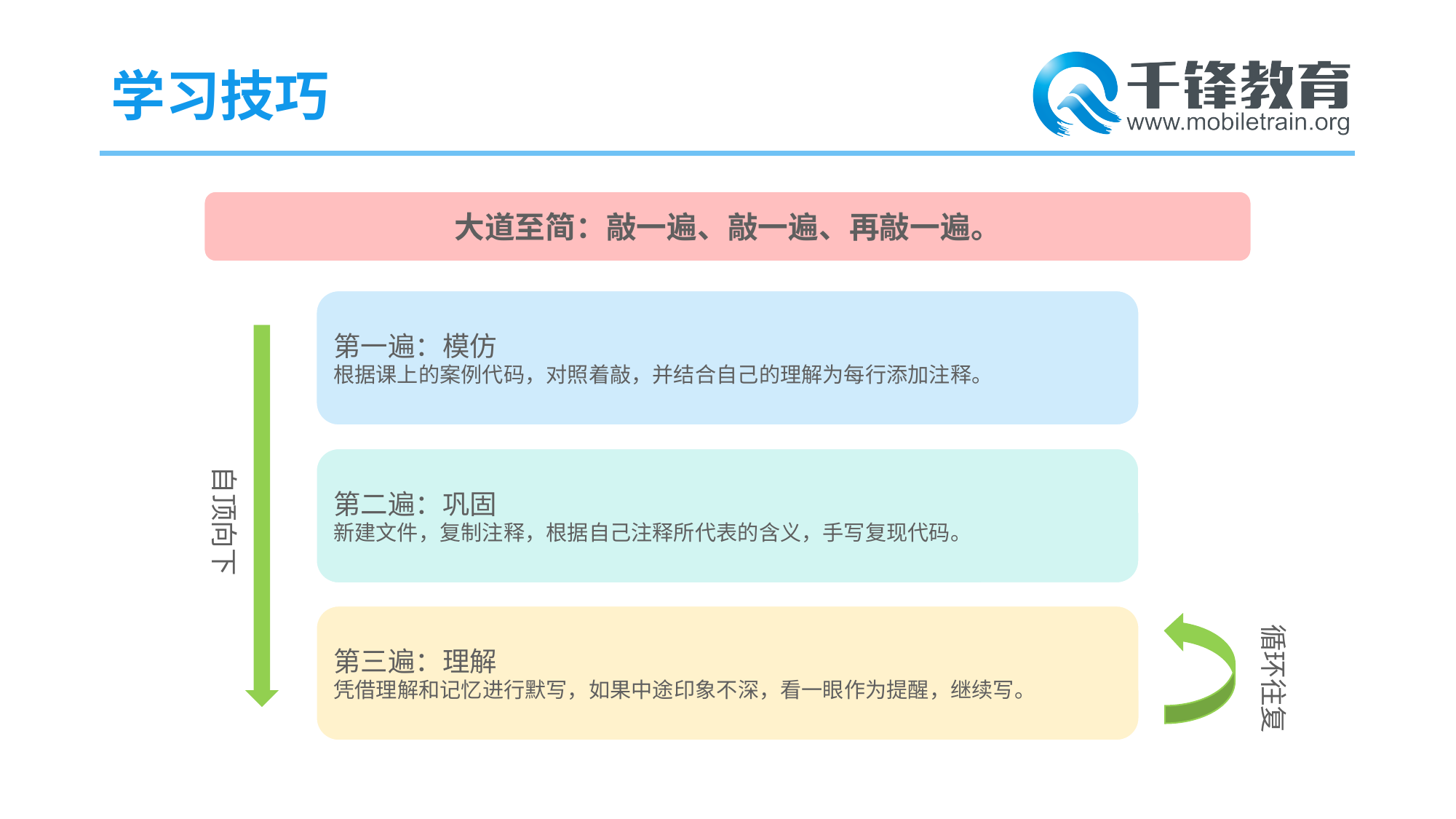

# 学习技巧
大道至简：敲一遍、敲一遍、再敲一遍。
第一遍：模仿
根据课上的案例代码，对照着敲，并结合自己的理解为每行添加注释。

自顶向下
第二遍：巩固
新建文件，复制注释，根据自己注释所代表的含义，手写复现代码。
第三遍：理解
凭借理解和记忆进行默写，如果中途印象不深，看一眼作为提醒，继续写。
循环往复